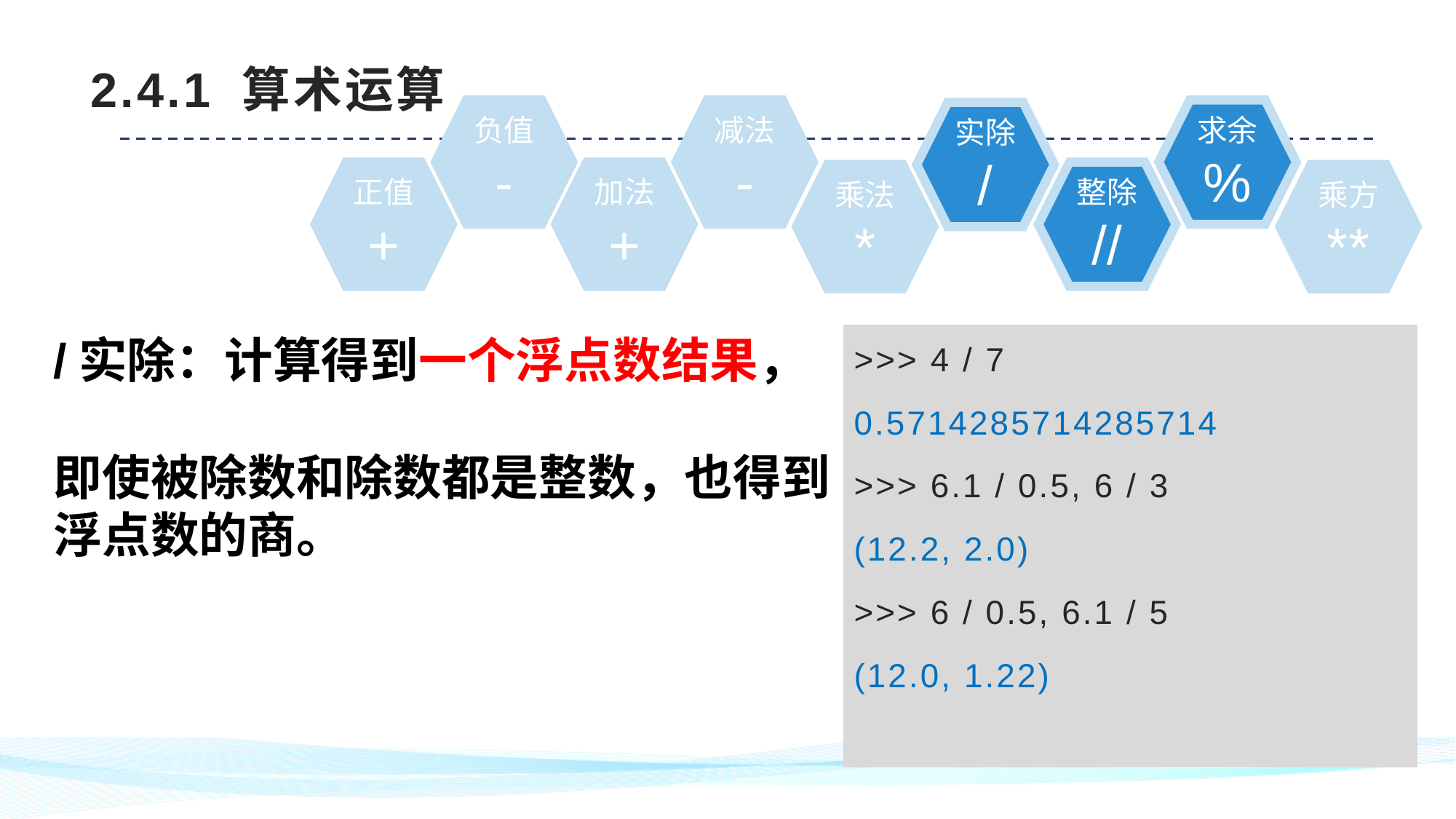

# 2.4.1 算术运算
负值
-
减法
-
求余
%
实除
/
正值
+
加法
+
整除
//
乘法
*
乘方
**
/实除：计算得到一个浮点数结果，

即使被除数和除数都是整数，也得到浮点数的商。
>>> 4 / 7
0.5714285714285714
>>> 6.1 / 0.5, 6 / 3
(12.2, 2.0)
>>> 6 / 0.5, 6.1 / 5
(12.0, 1.22)